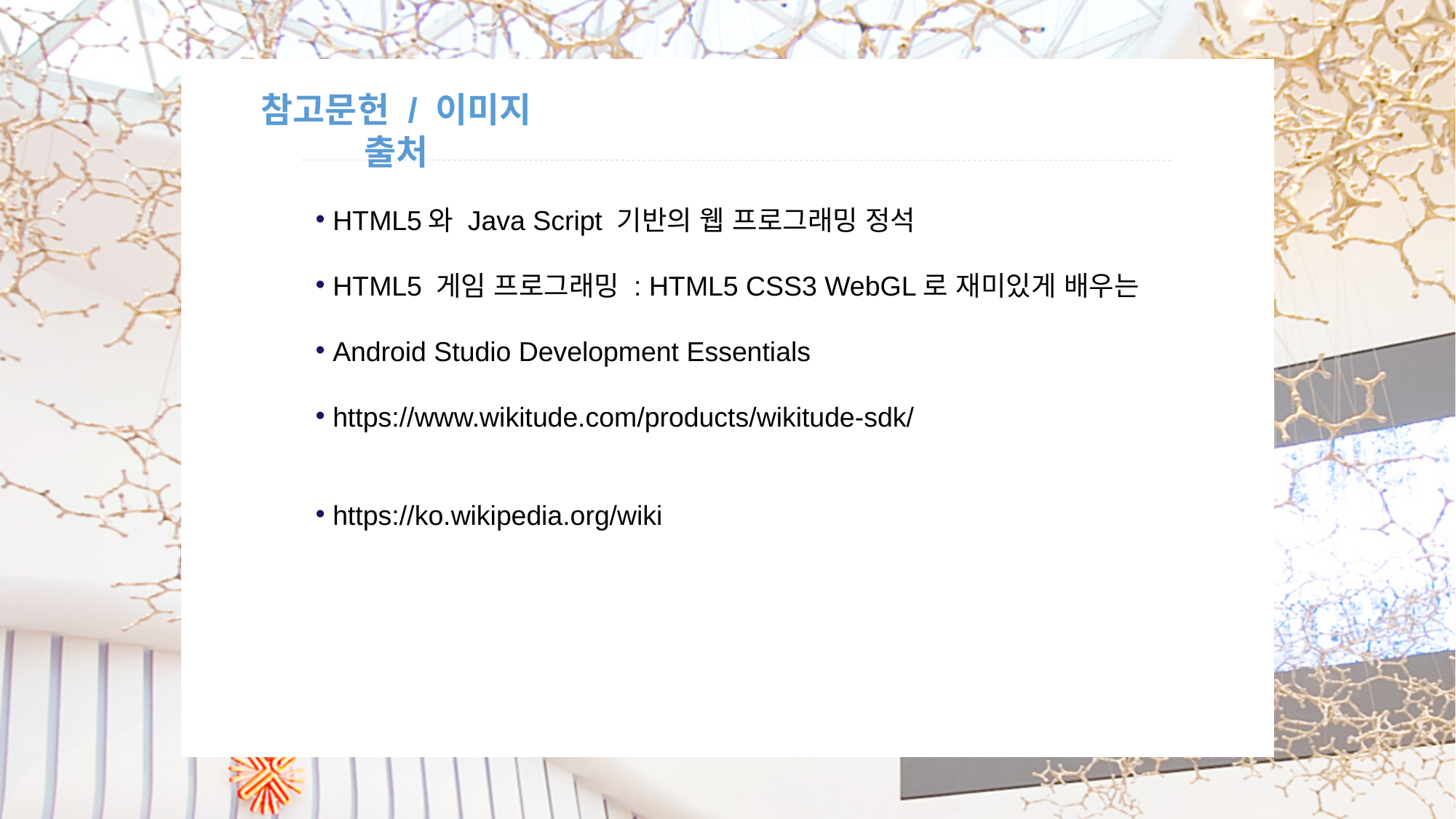

참고문헌 / 이미지 출처
 HTML5와 Java Script 기반의 웹 프로그래밍 정석

 HTML5 게임 프로그래밍 : HTML5 CSS3 WebGL로 재미있게 배우는

 Android Studio Development Essentials

 https://www.wikitude.com/products/wikitude-sdk/

 https://ko.wikipedia.org/wiki